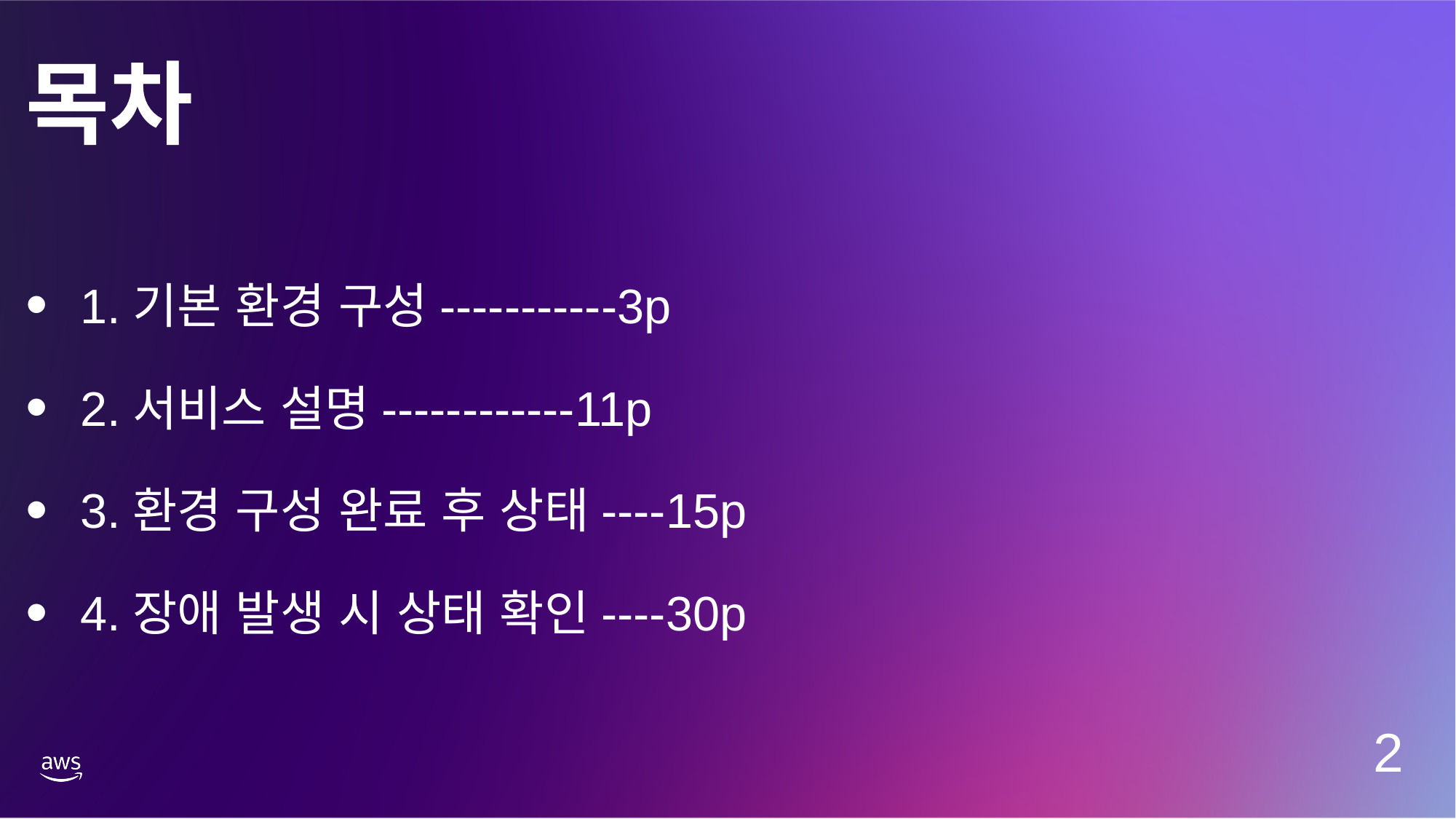

# 목차
1.기본 환경 구성-----------3p
2.서비스 설명------------11p
3.환경 구성 완료 후 상태----15p
4.장애 발생 시 상태 확인----30p
2